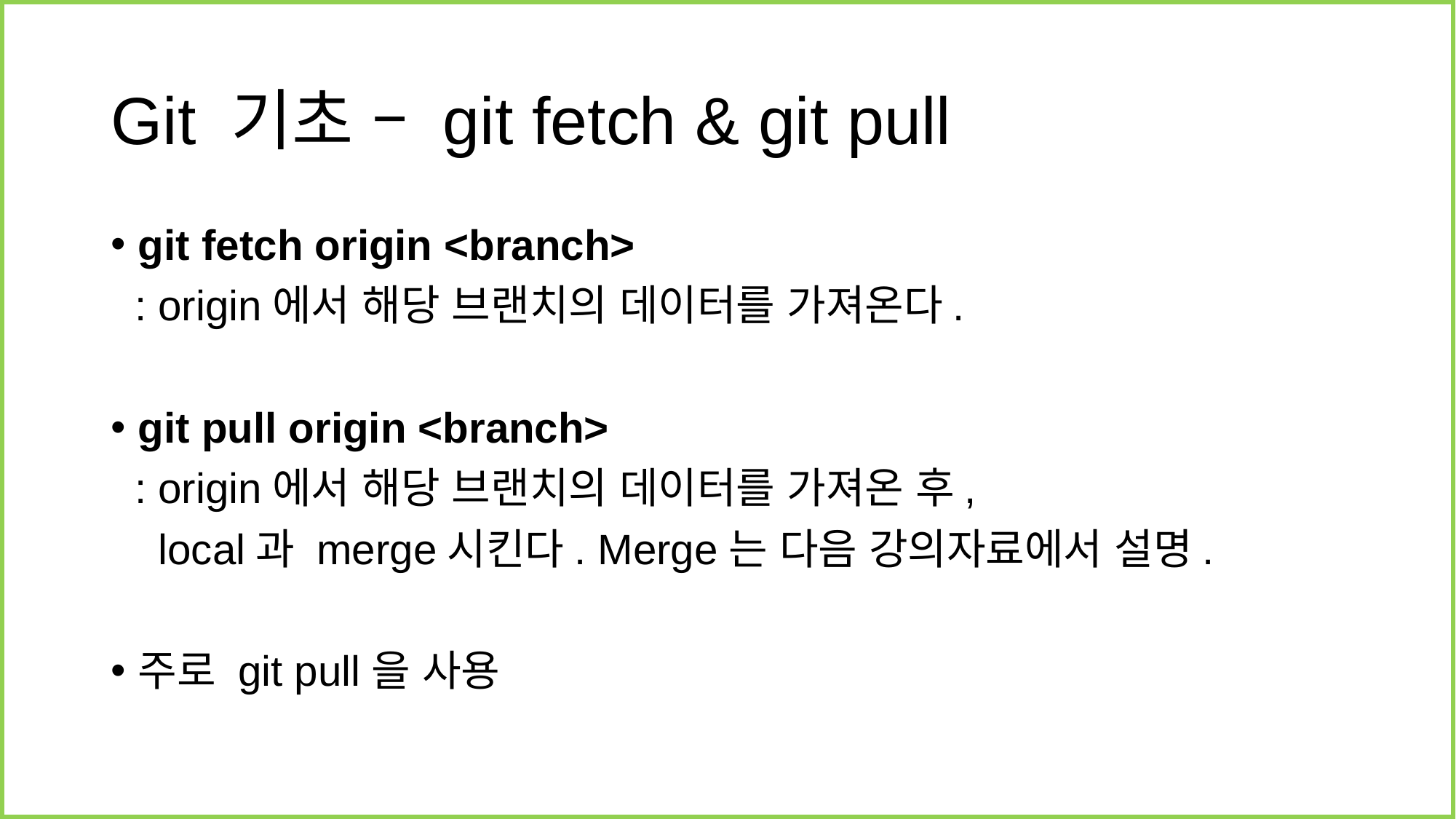

# Git 기초 – git fetch & git pull
git fetch origin <branch>
  : origin에서 해당 브랜치의 데이터를 가져온다.

git pull origin <branch>
  : origin에서 해당 브랜치의 데이터를 가져온 후,
    local과 merge시킨다. Merge는 다음 강의자료에서 설명.

주로 git pull을 사용